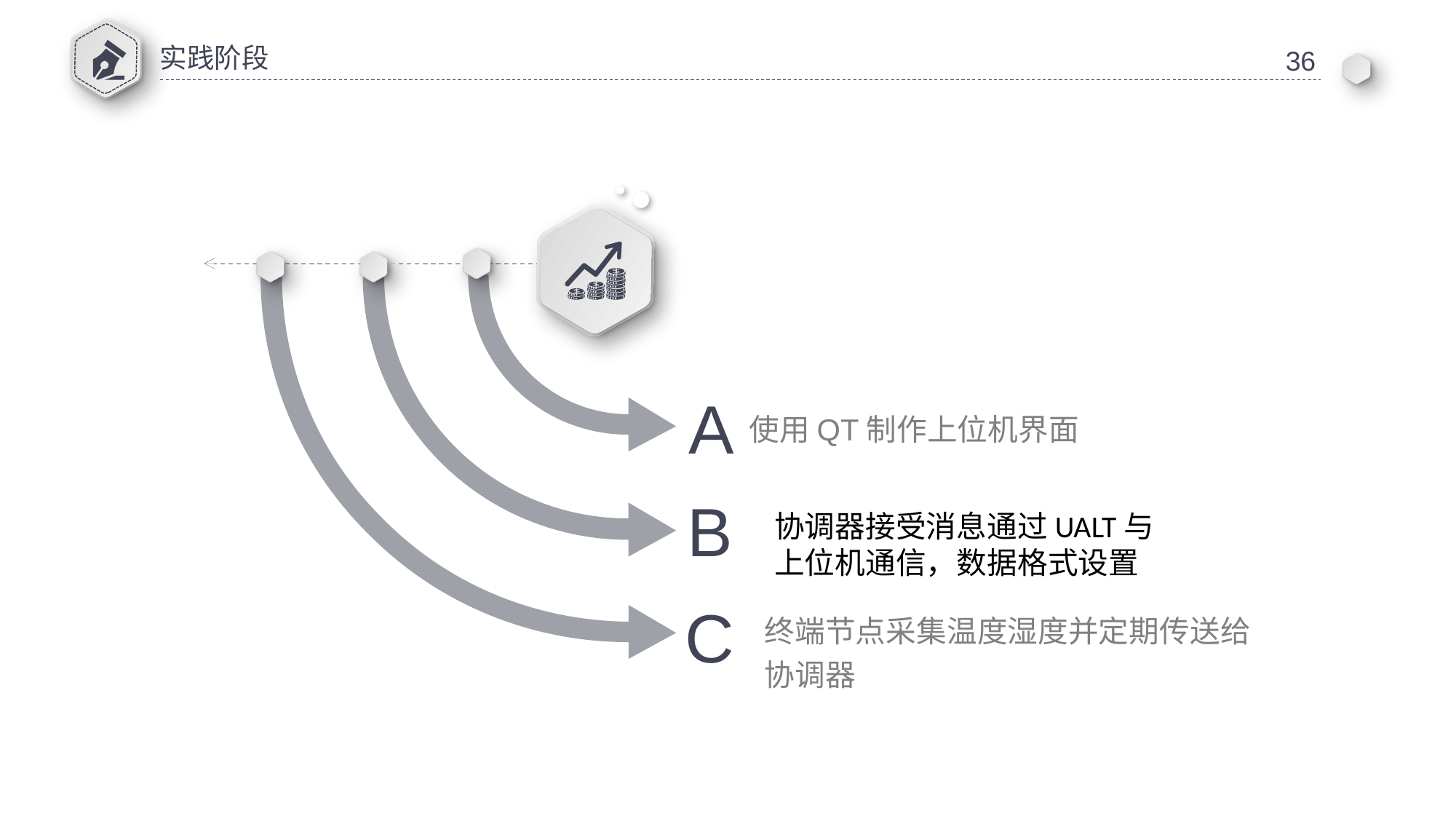

实践阶段

36

A
使用QT制作上位机界面
B
协调器接受消息通过UALT与上位机通信，数据格式设置
C
终端节点采集温度湿度并定期传送给协调器